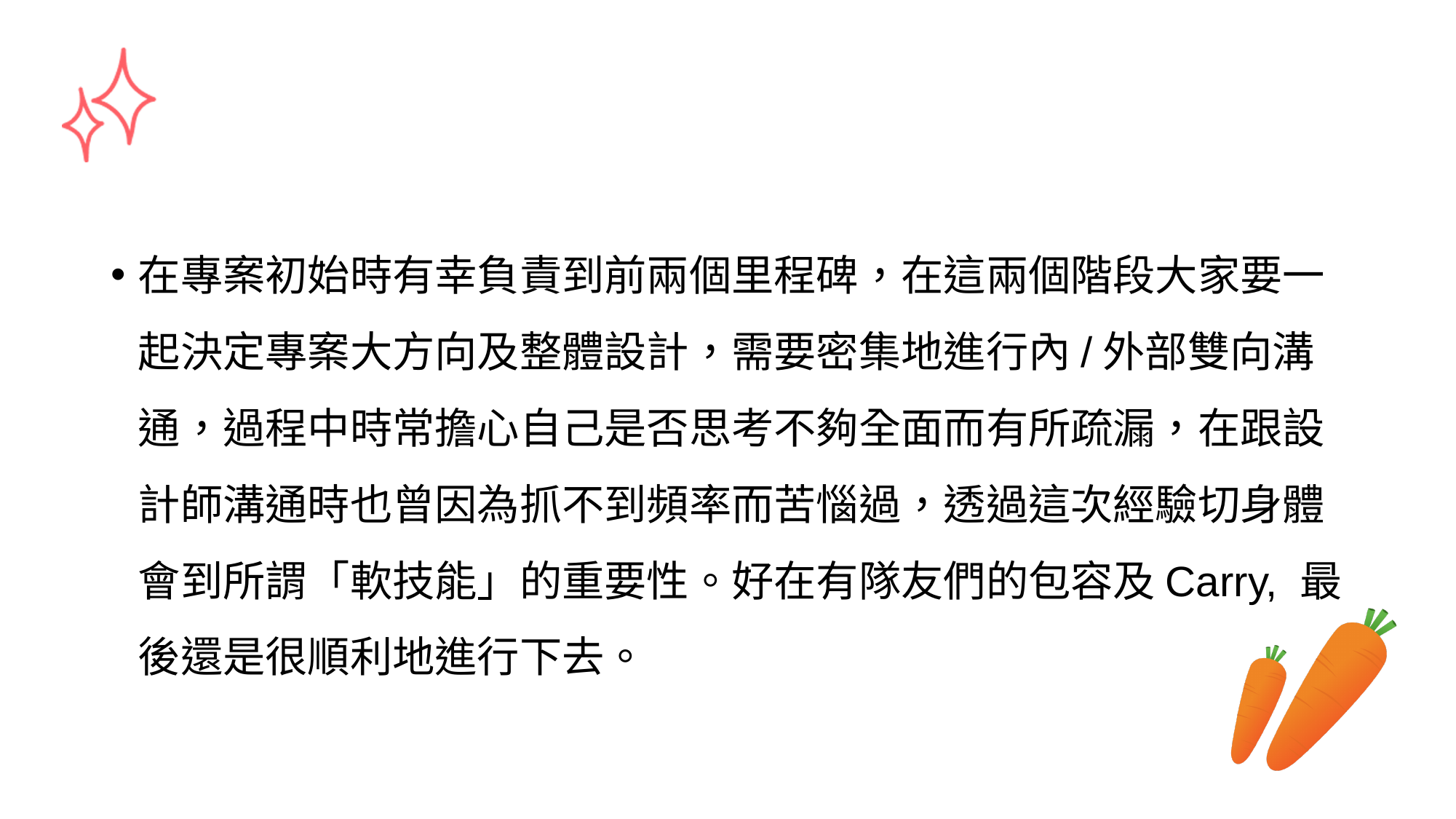

#
在專案初始時有幸負責到前兩個里程碑，在這兩個階段大家要一起決定專案大方向及整體設計，需要密集地進行內/外部雙向溝通，過程中時常擔心自己是否思考不夠全面而有所疏漏，在跟設計師溝通時也曾因為抓不到頻率而苦惱過，透過這次經驗切身體會到所謂「軟技能」的重要性。好在有隊友們的包容及Carry, 最後還是很順利地進行下去。